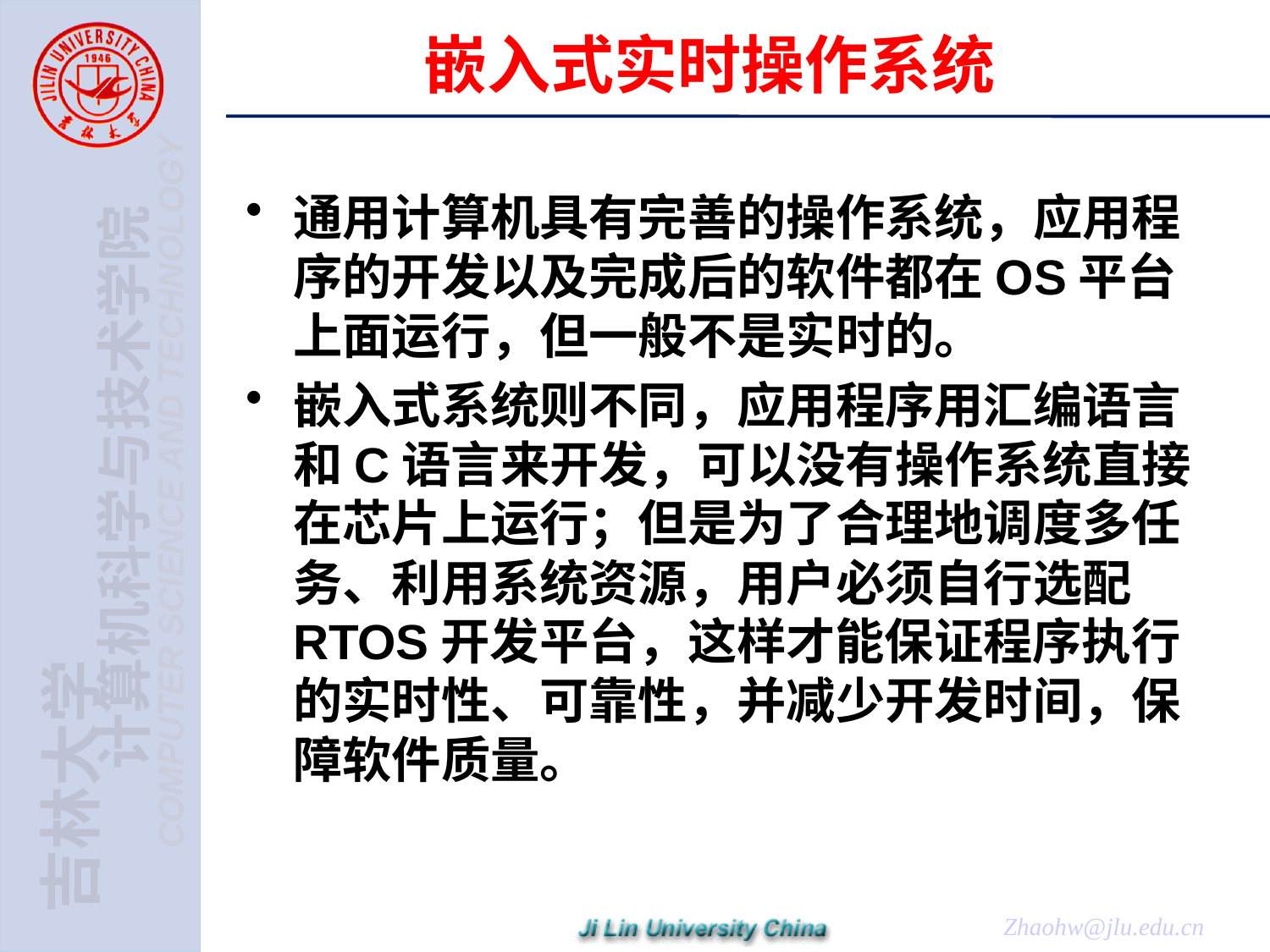

# 嵌入式实时操作系统
通用计算机具有完善的操作系统，应用程序的开发以及完成后的软件都在OS平台上面运行，但一般不是实时的。
嵌入式系统则不同，应用程序用汇编语言和C语言来开发，可以没有操作系统直接在芯片上运行；但是为了合理地调度多任务、利用系统资源，用户必须自行选配RTOS开发平台，这样才能保证程序执行的实时性、可靠性，并减少开发时间，保障软件质量。